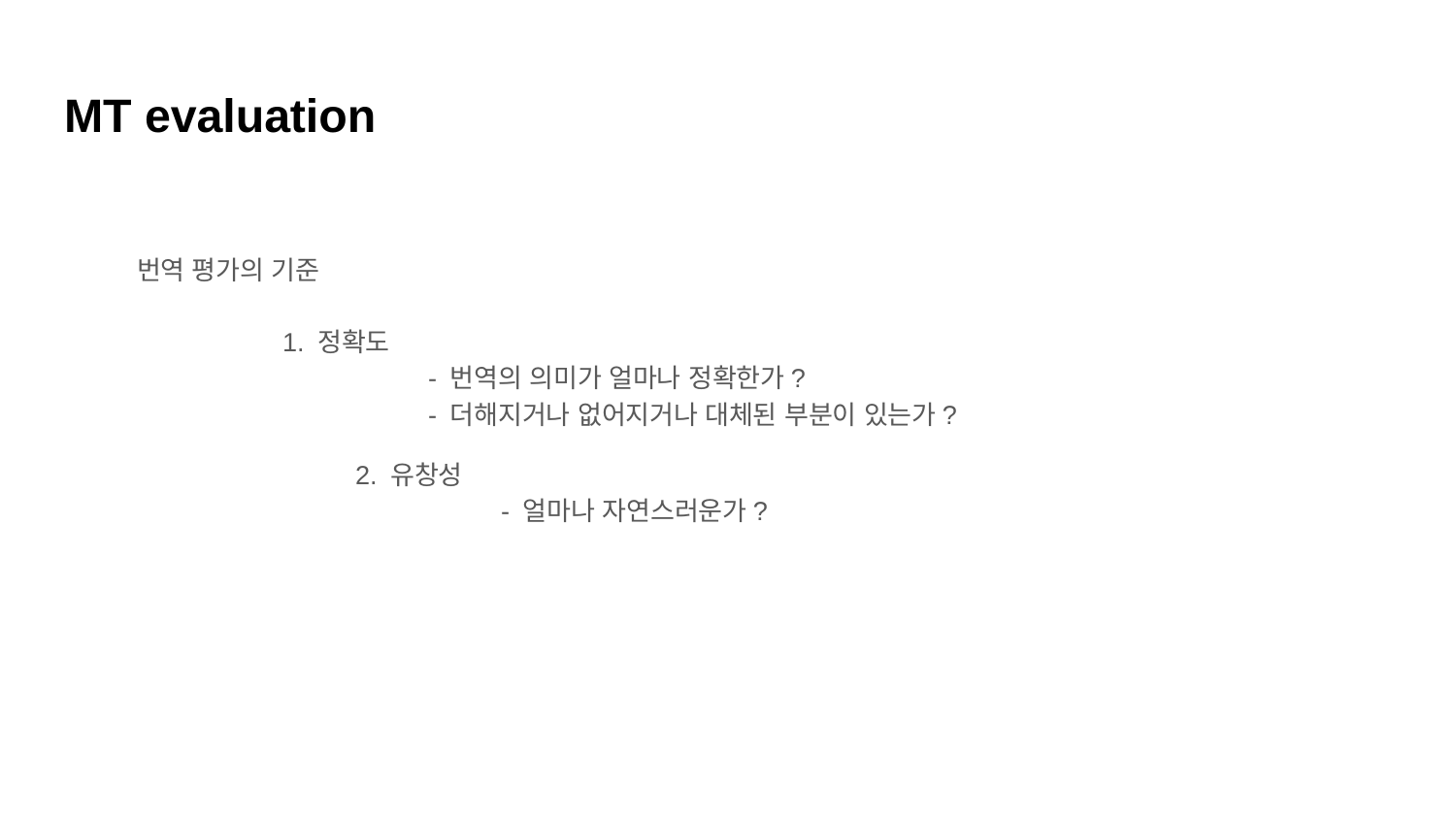

# MT evaluation

번역 평가의 기준
	1. 정확도
		- 번역의 의미가 얼마나 정확한가?
		- 더해지거나 없어지거나 대체된 부분이 있는가?
		2. 유창성
			- 얼마나 자연스러운가?